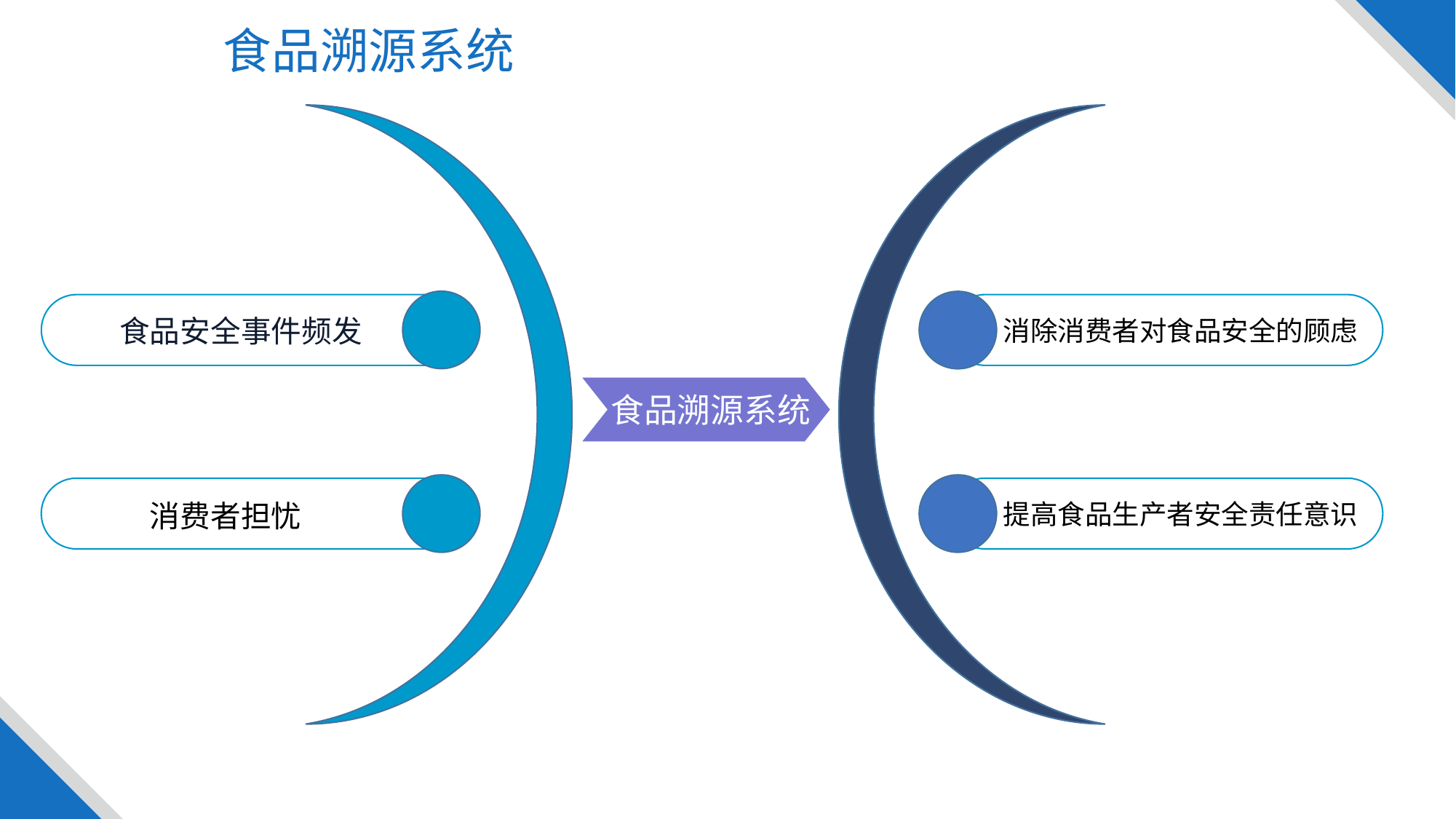

食品溯源系统

食品安全事件频发

消除消费者对食品安全的顾虑

食品溯源系统

消费者担忧
提高食品生产者安全责任意识